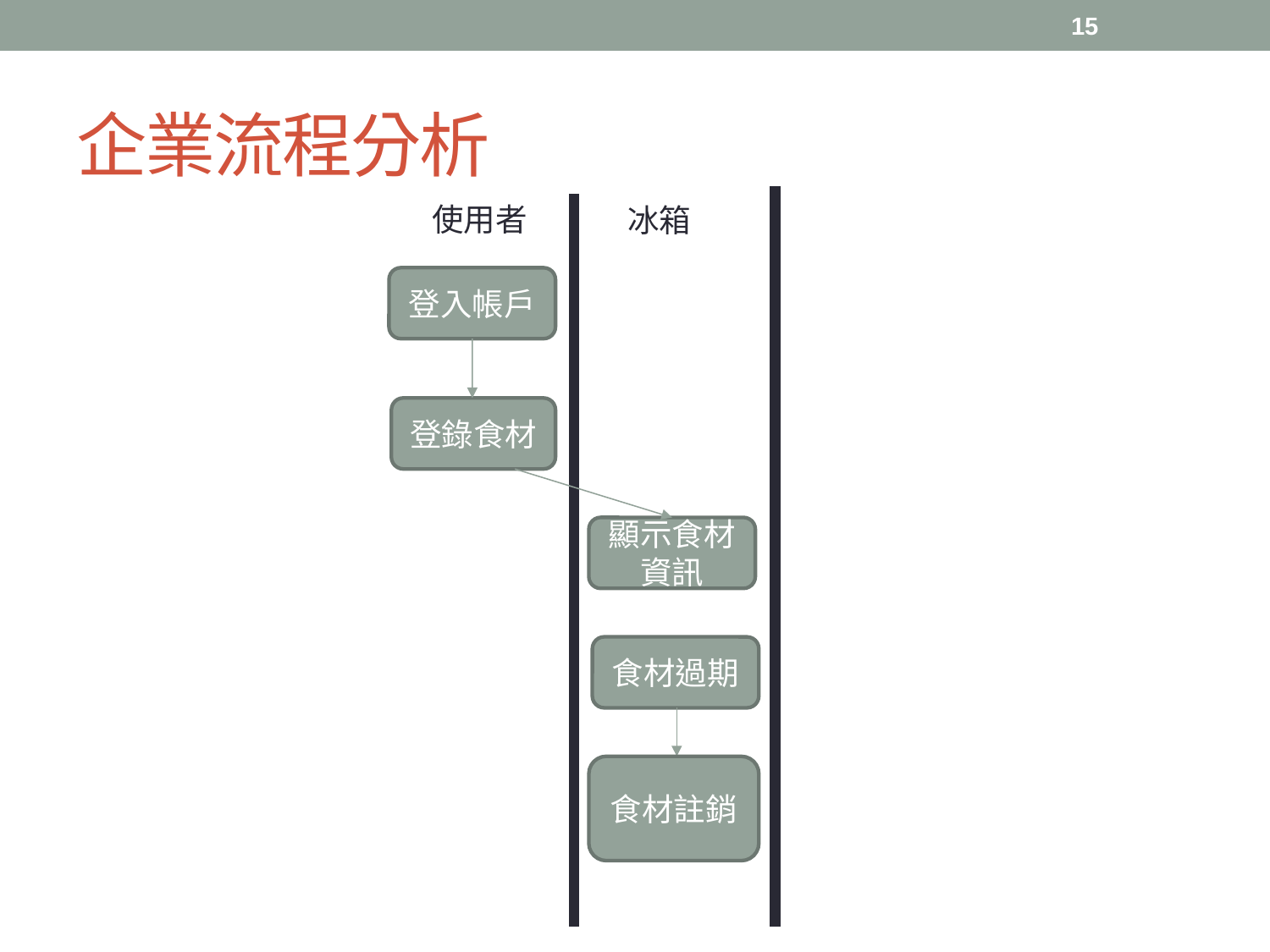

15
# 企業流程分析
使用者
冰箱
登入帳戶
登錄食材
顯示食材資訊
食材過期
食材註銷